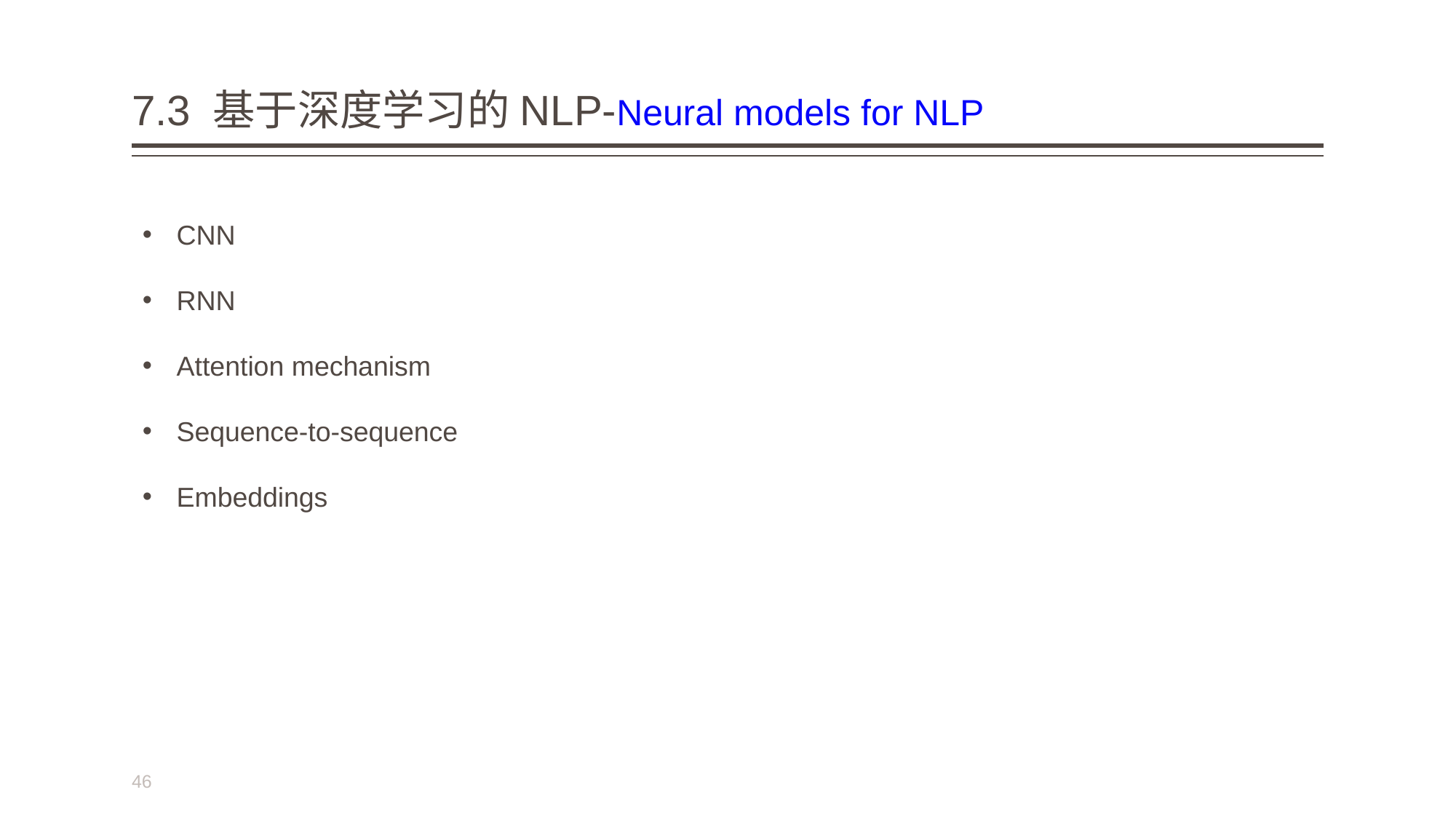

# 7.3 基于深度学习的NLP-Neural models for NLP
CNN
RNN
Attention mechanism
Sequence-to-sequence
Embeddings
46